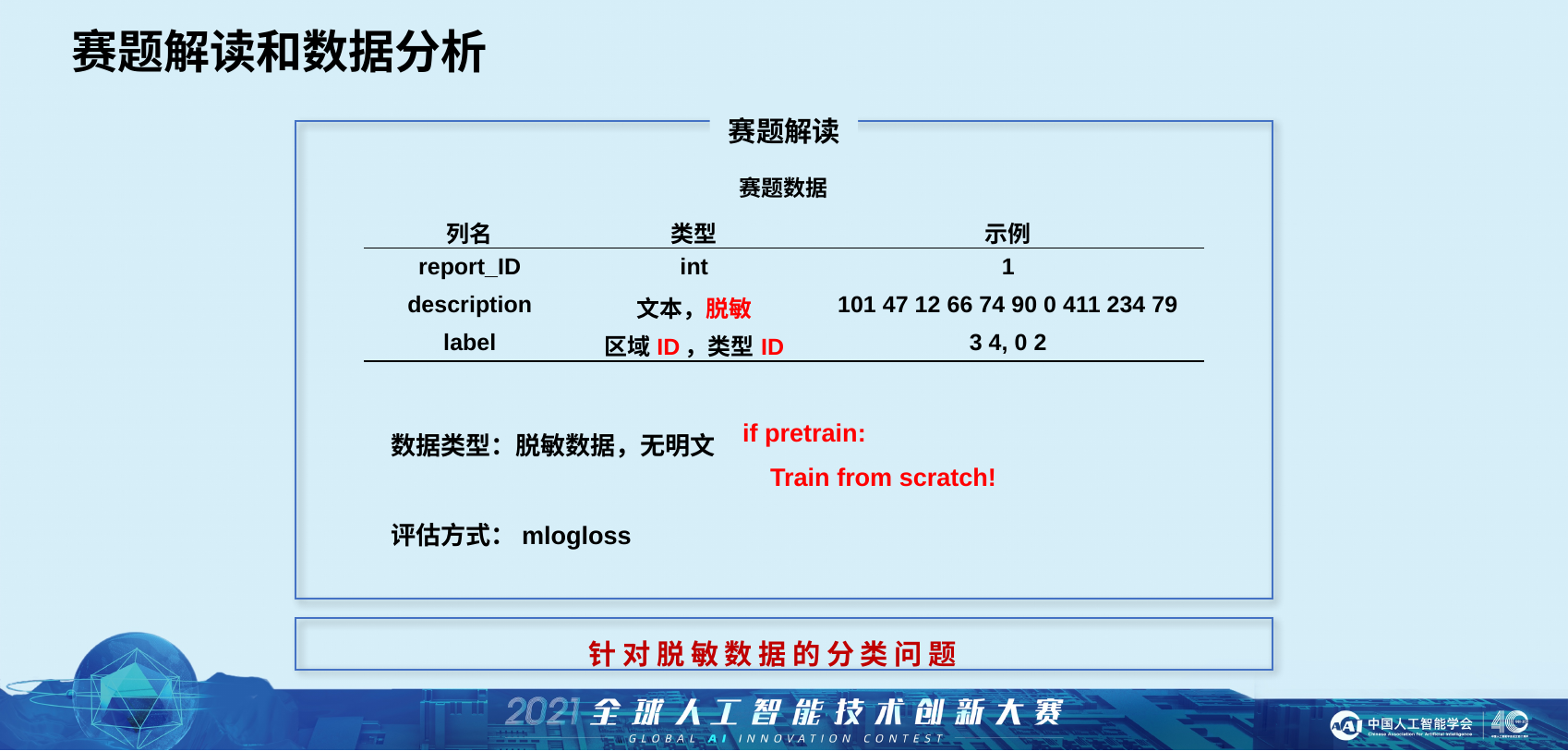

赛题解读和数据分析
赛题解读

赛题数据
| 列名 | 类型 | 示例 |
| --- | --- | --- |
| report\_ID | int | 1 |
| description | 文本，脱敏 | 101 47 12 66 74 90 0 411 234 79 |
| label | 区域ID，类型ID | 3 4, 0 2 |
数据类型：脱敏数据，无明文
if pretrain:
    Train from scratch!
评估方式：mlogloss
针 对 脱 敏 数 据 的 分 类 问 题